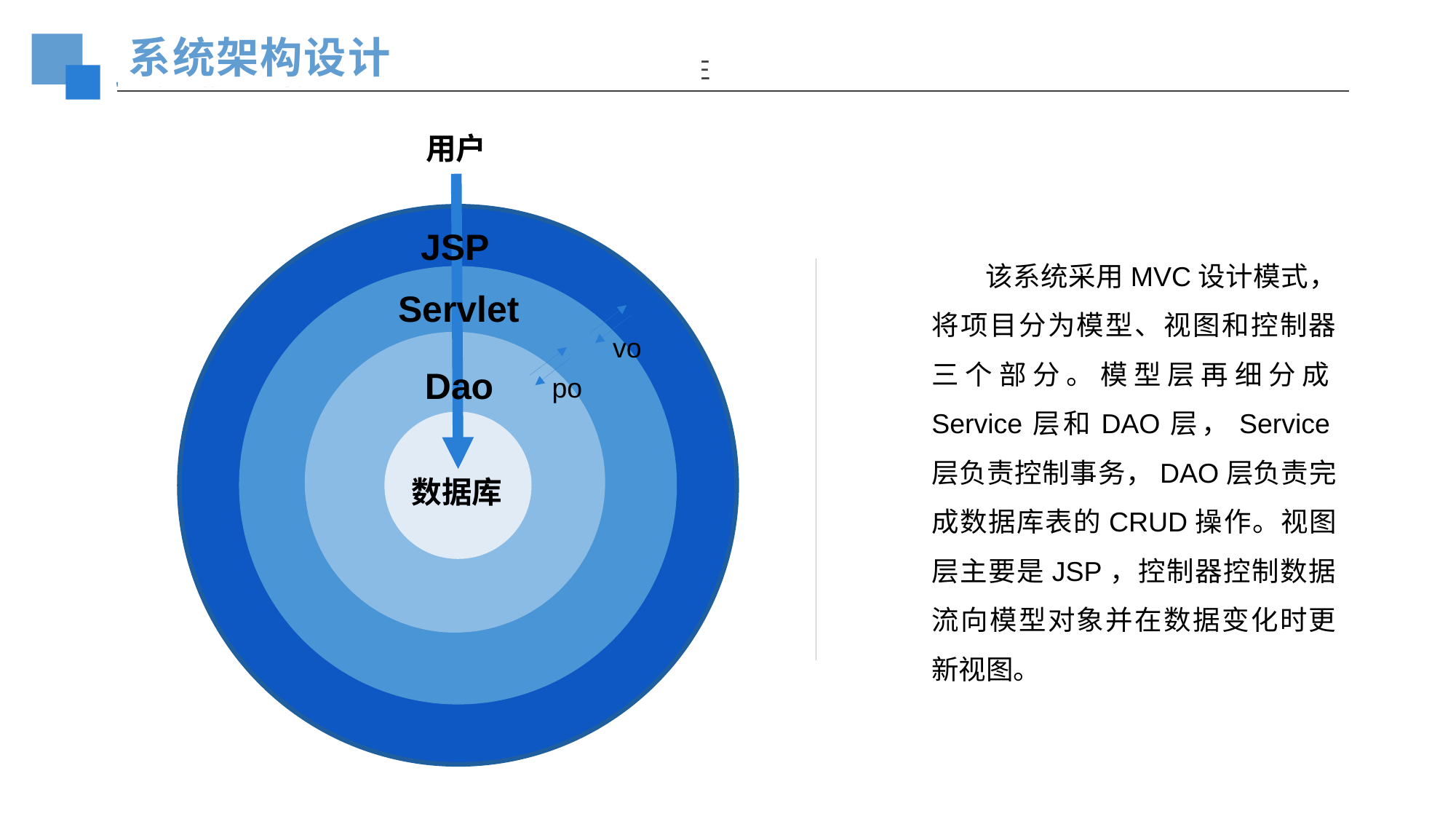

系统架构设计
用户
JSP

Servlet

Dao
数据库
       该系统采用MVC设计模式，将项目分为模型、视图和控制器三个部分。模型层再细分成Service层和DAO层，Service层负责控制事务，DAO层负责完成数据库表的CRUD操作。视图层主要是JSP，控制器控制数据流向模型对象并在数据变化时更新视图。
vo
po